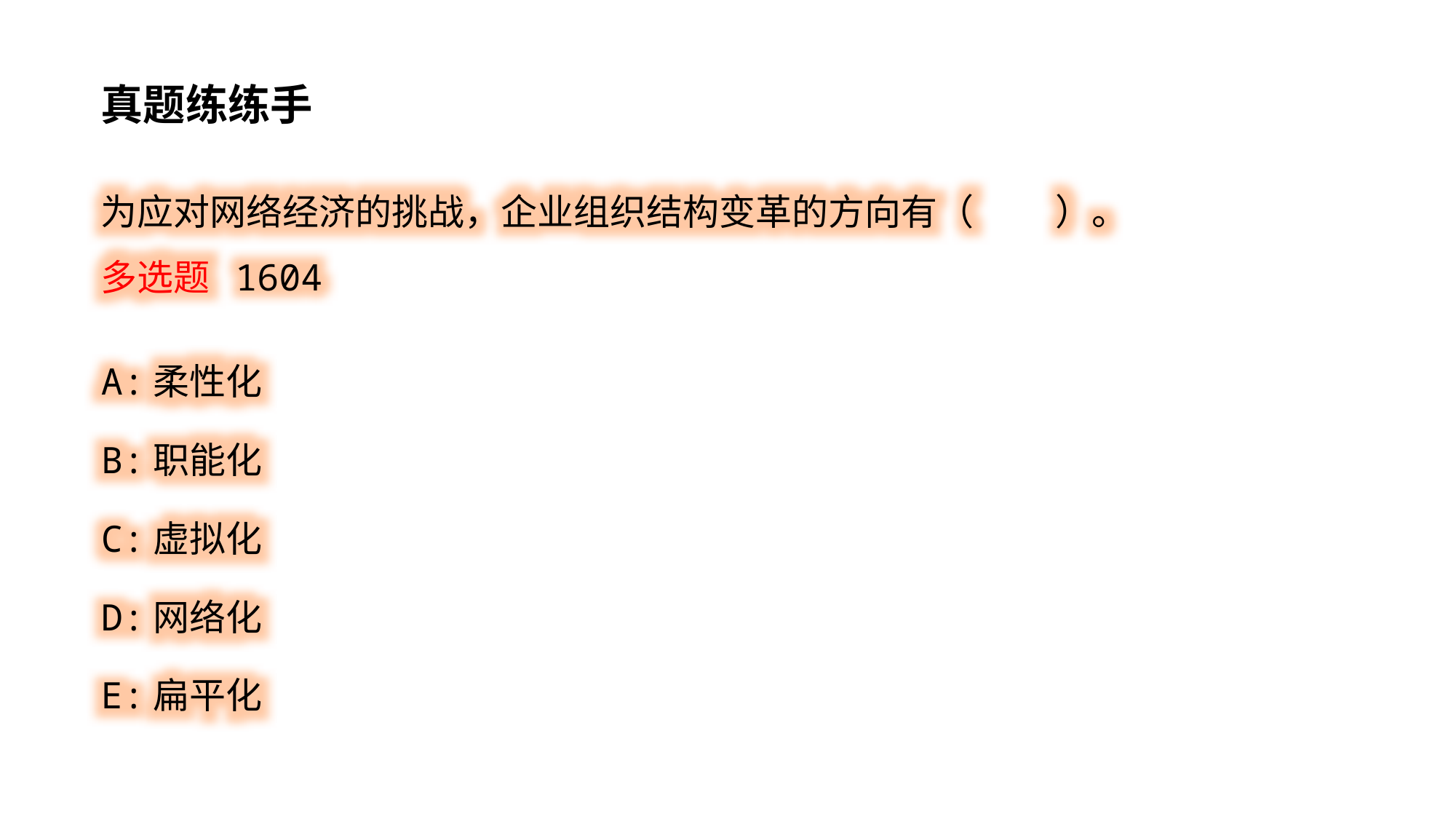

真题练练手
为应对网络经济的挑战，企业组织结构变革的方向有（          ）。
多选题  1604

A:柔性化

B:职能化

C:虚拟化

D:网络化

E:扁平化